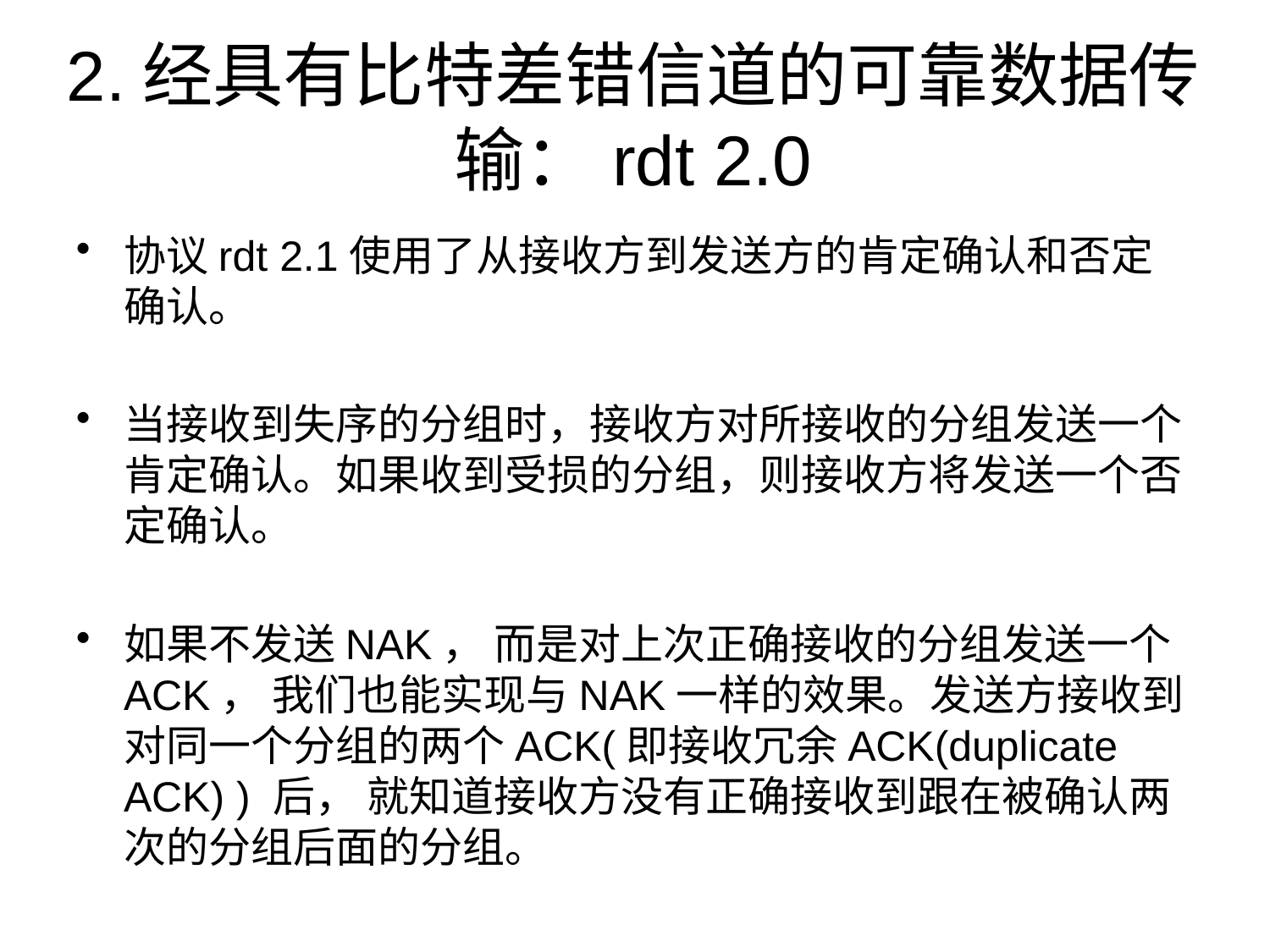

# 2.经具有比特差错信道的可靠数据传输：rdt 2.0
协议rdt 2.1使用了从接收方到发送方的肯定确认和否定确认。

当接收到失序的分组时，接收方对所接收的分组发送一个肯定确认。如果收到受损的分组，则接收方将发送一个否定确认。

如果不发送NAK， 而是对上次正确接收的分组发送一个ACK， 我们也能实现与NAK一样的效果。发送方接收到对同一个分组的两个ACK(即接收冗余ACK(duplicate ACK) ) 后， 就知道接收方没有正确接收到跟在被确认两次的分组后面的分组。